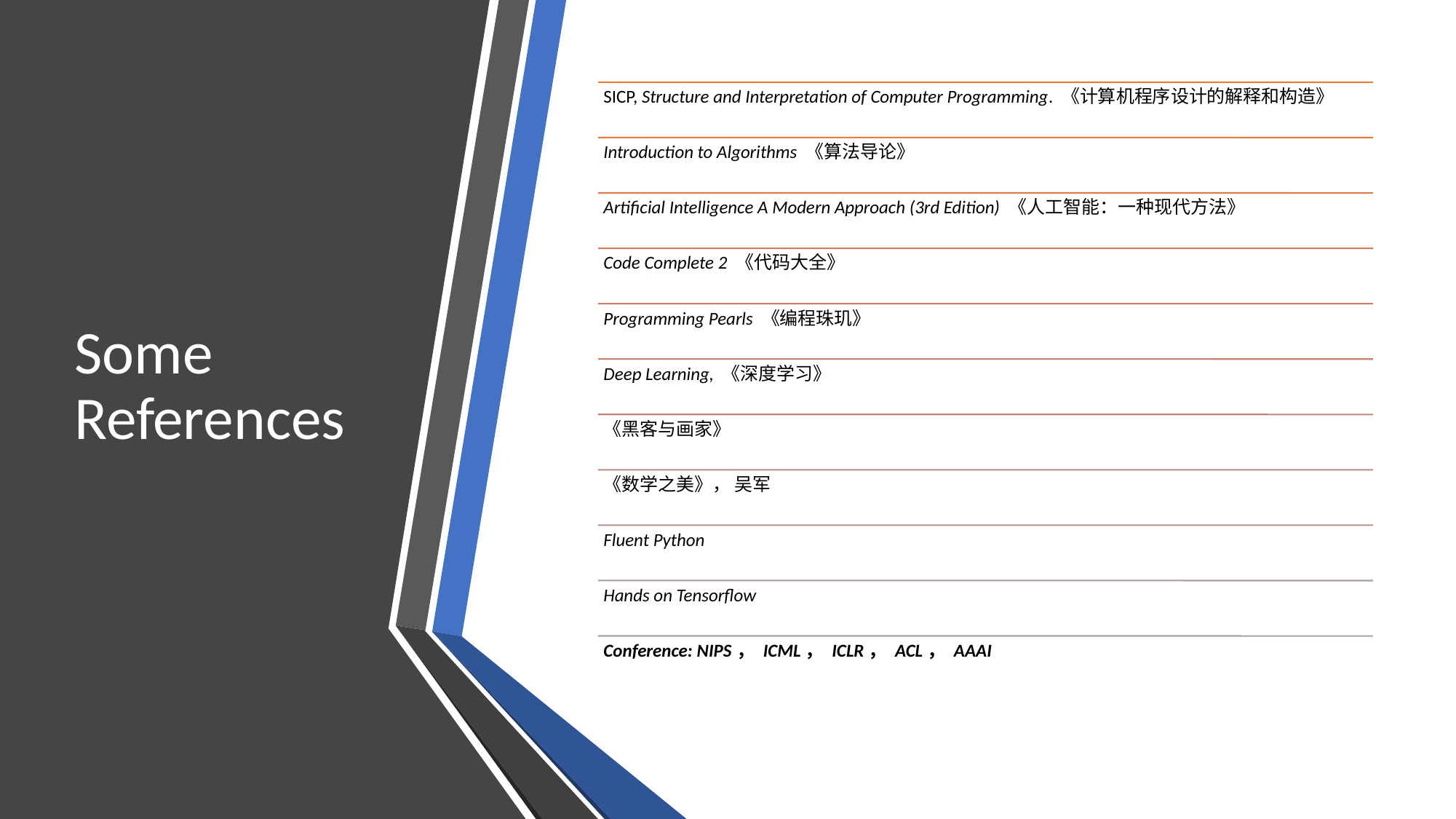

# Some References
SICP, Structure and Interpretation of Computer Programming. 《计算机程序设计的解释和构造》
Introduction to Algorithms 《算法导论》
Artificial Intelligence A Modern Approach (3rd Edition) 《人工智能：一种现代方法》
Code Complete 2 《代码大全》
Programming Pearls 《编程珠玑》
Deep Learning, 《深度学习》
《黑客与画家》
《数学之美》， 吴军
Fluent Python
Hands on Tensorflow
Conference: NIPS， ICML， ICLR， ACL， AAAI